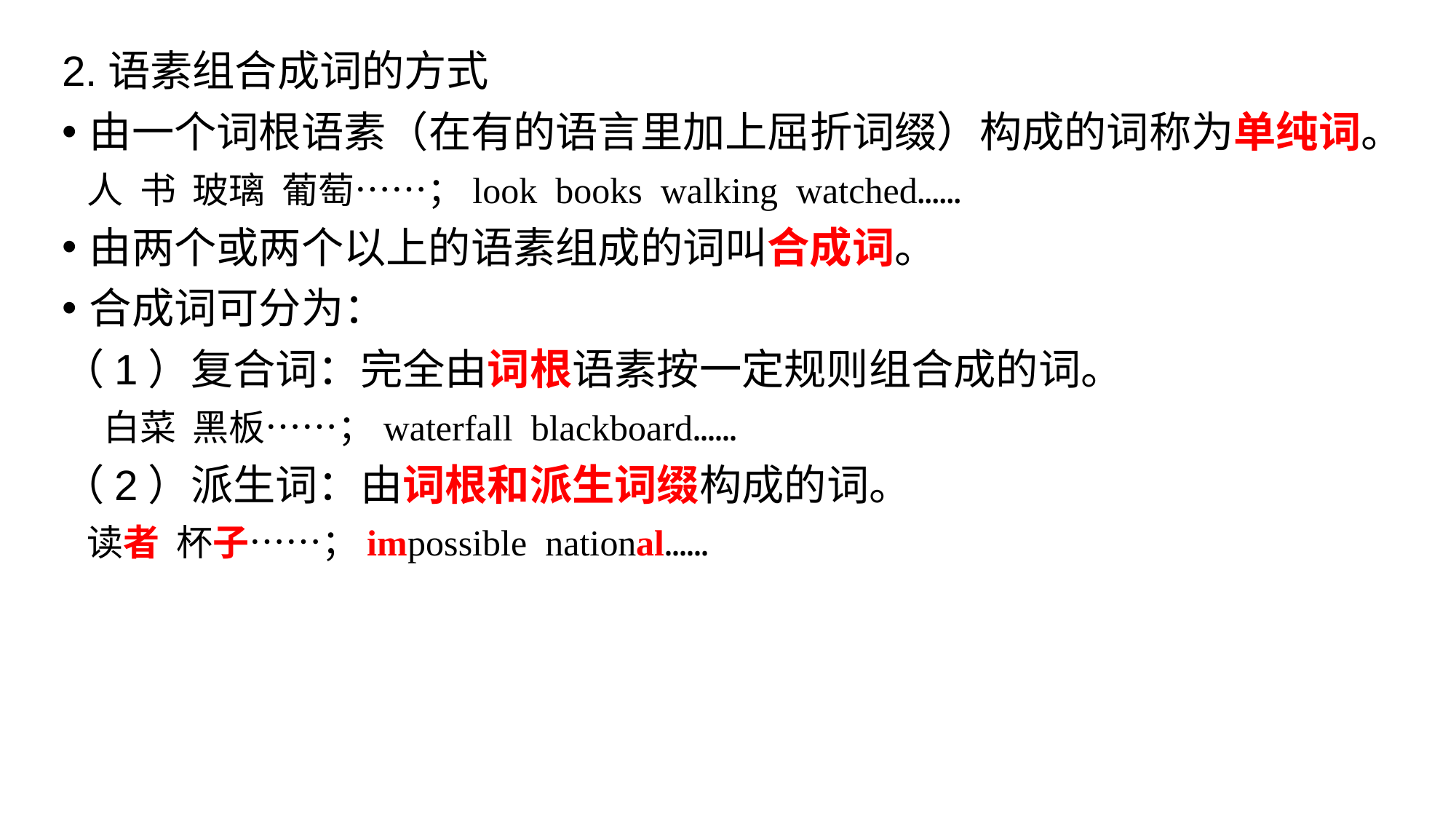

2.语素组合成词的方式
由一个词根语素（在有的语言里加上屈折词缀）构成的词称为单纯词。
  人  书  玻璃  葡萄……；look  books  walking  watched……
由两个或两个以上的语素组成的词叫合成词。
合成词可分为：
（1）复合词：完全由词根语素按一定规则组合成的词。
    白菜  黑板……；waterfall  blackboard……
（2）派生词：由词根和派生词缀构成的词。
  读者  杯子……；impossible  national……